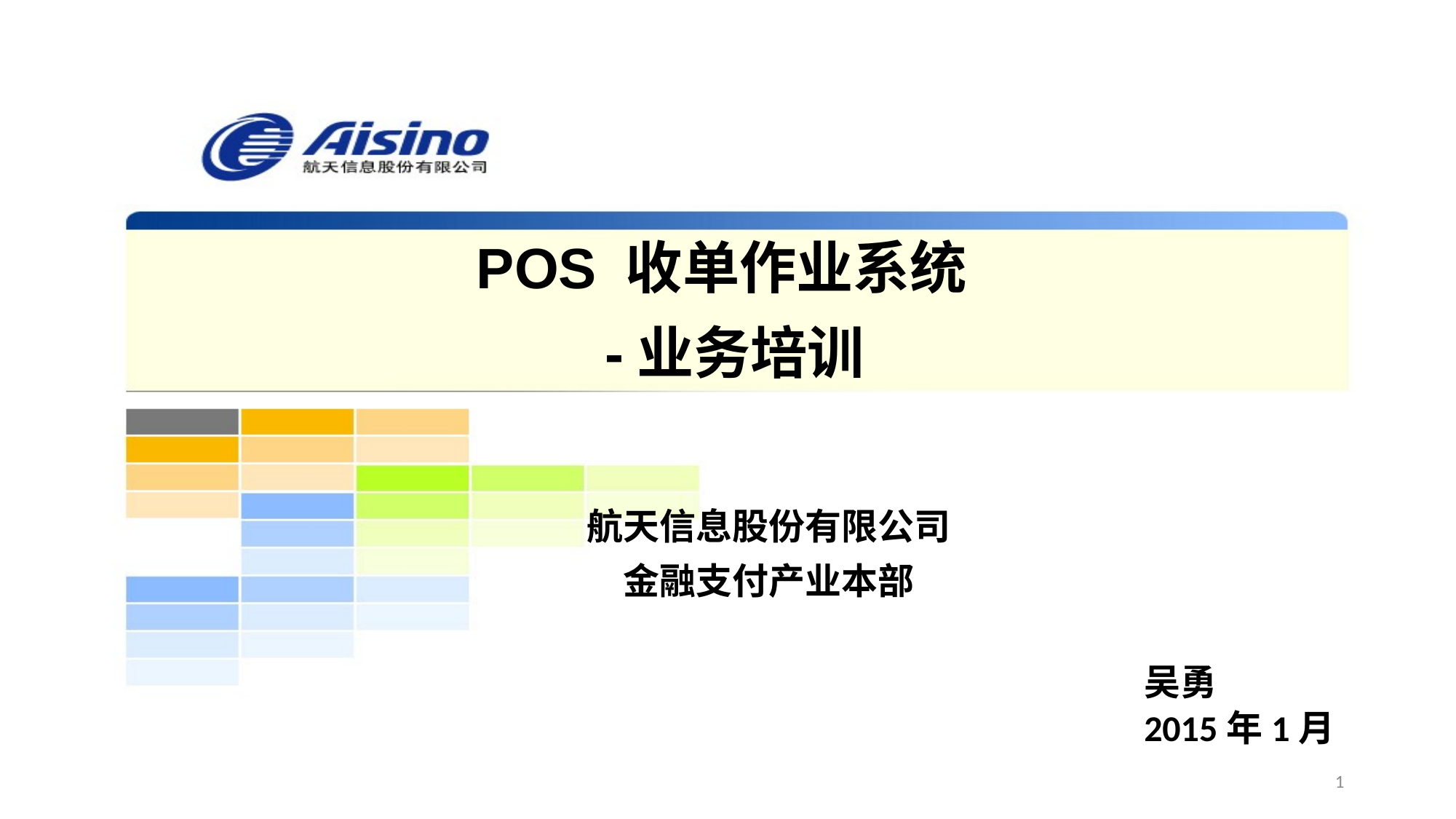

# POS 收单作业系统 -业务培训
航天信息股份有限公司
金融支付产业本部
吴勇
2015年1月
1